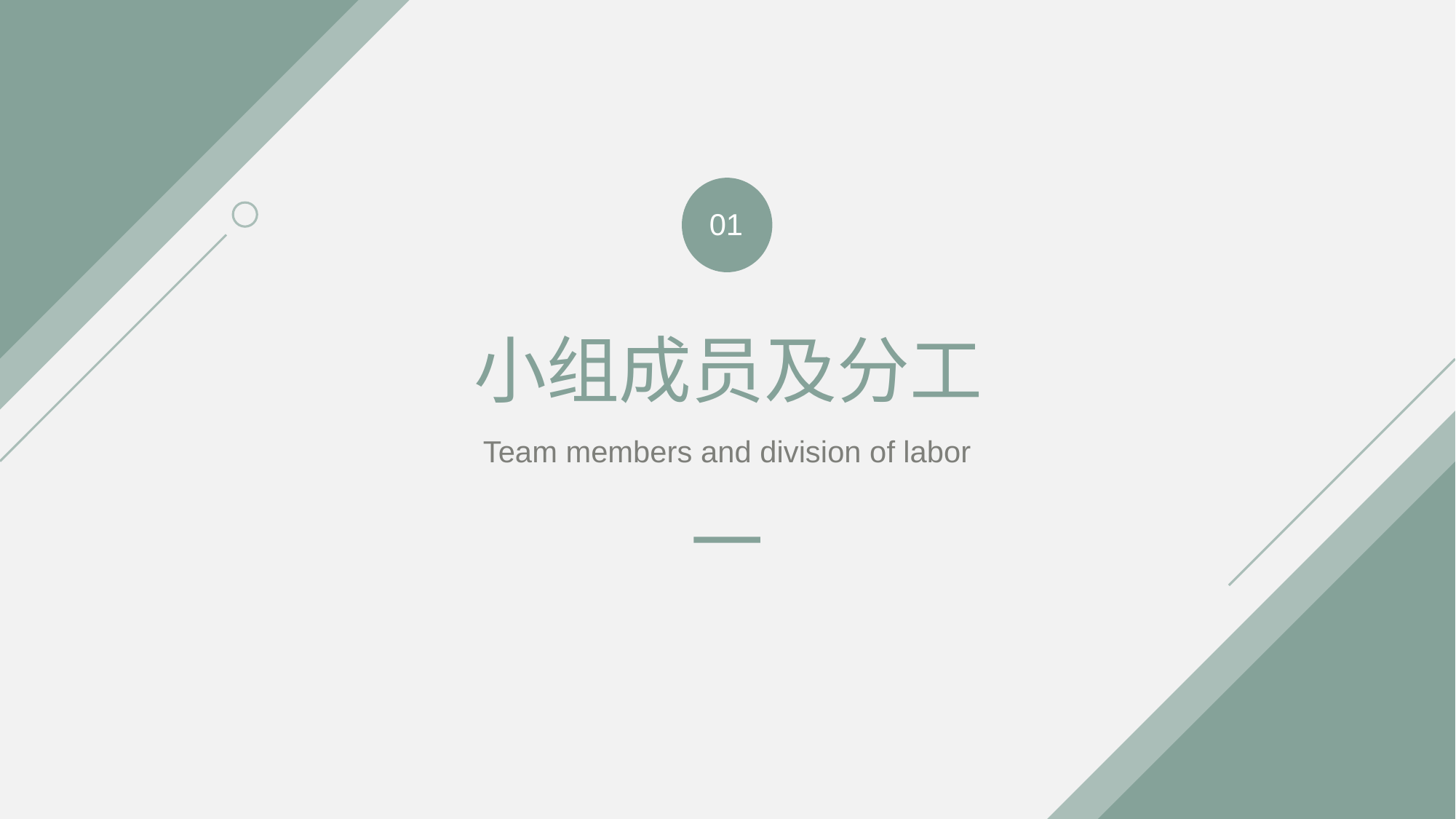

01
小组成员及分工

Team members and division of labor